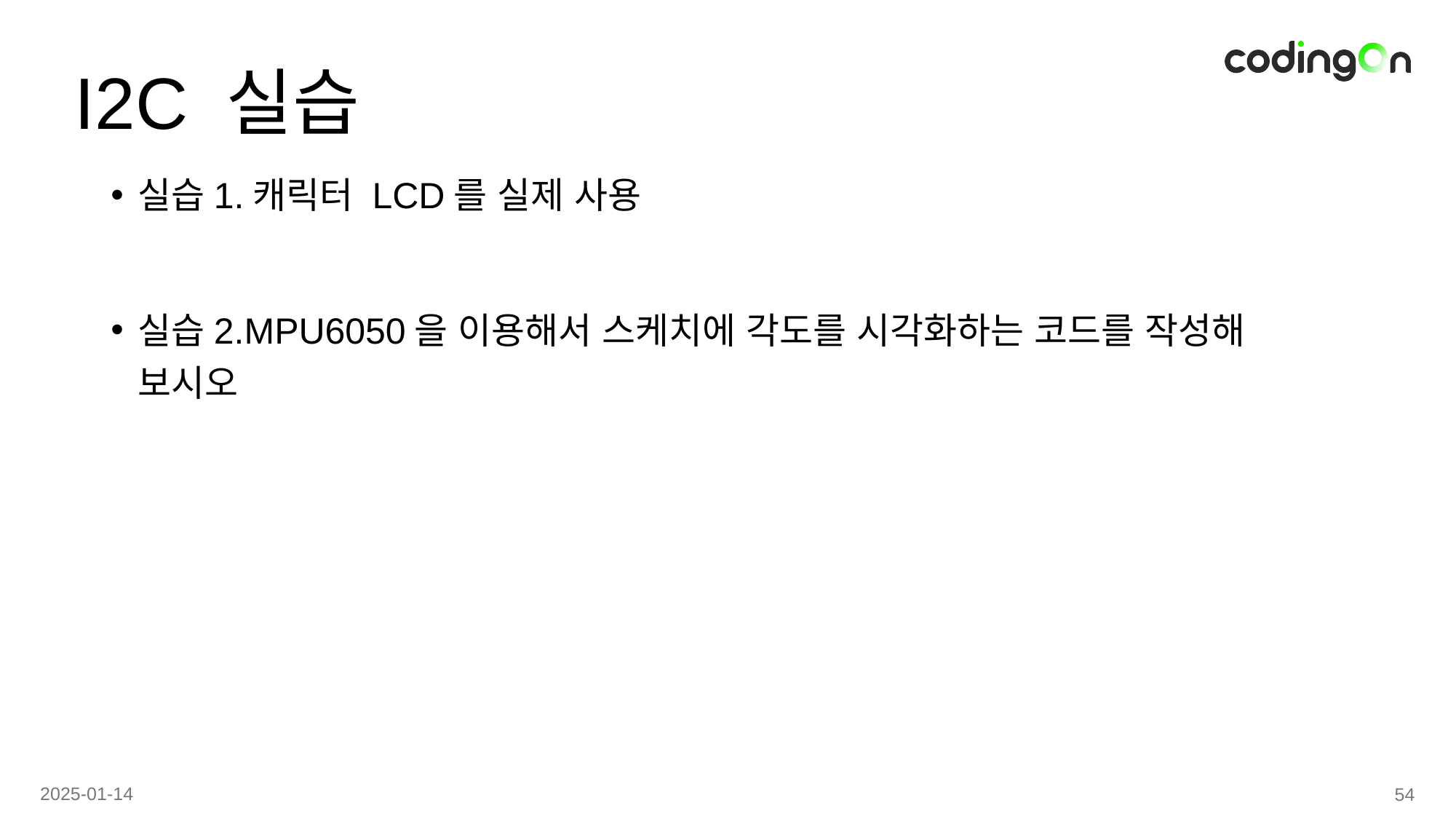

# I2C 실습
실습1.캐릭터 LCD를 실제 사용

실습2.MPU6050을 이용해서 스케치에 각도를 시각화하는 코드를 작성해 보시오
2025-01-14
54